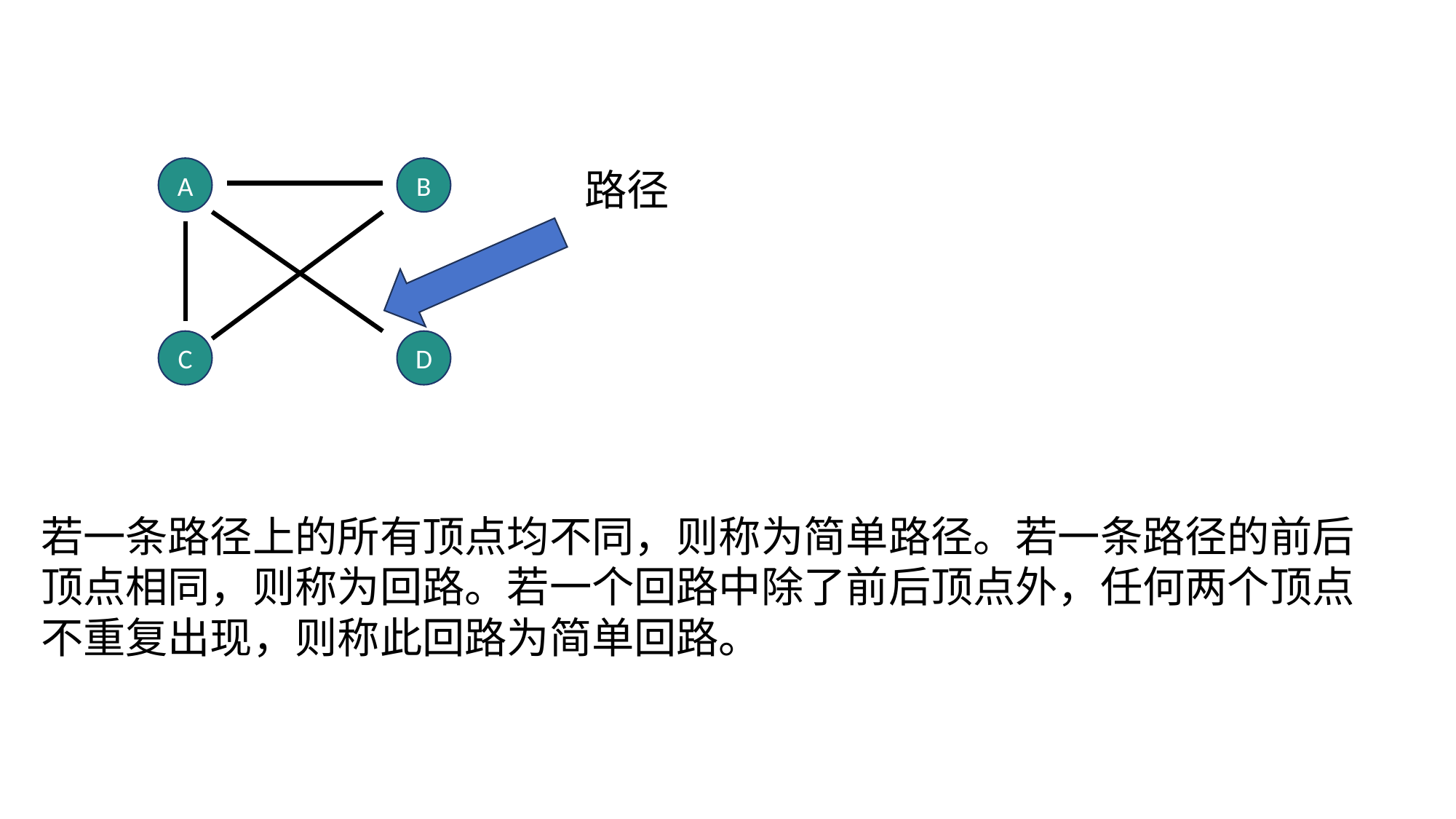

图
A
B
A
B
A
B
路径

C
D
C
D
C
D

若一条路径上的所有顶点均不同，则称为简单路径。若一条路径的前后顶点相同，则称为回路。若一个回路中除了前后顶点外，任何两个顶点不重复出现，则称此回路为简单回路。
原图的子图